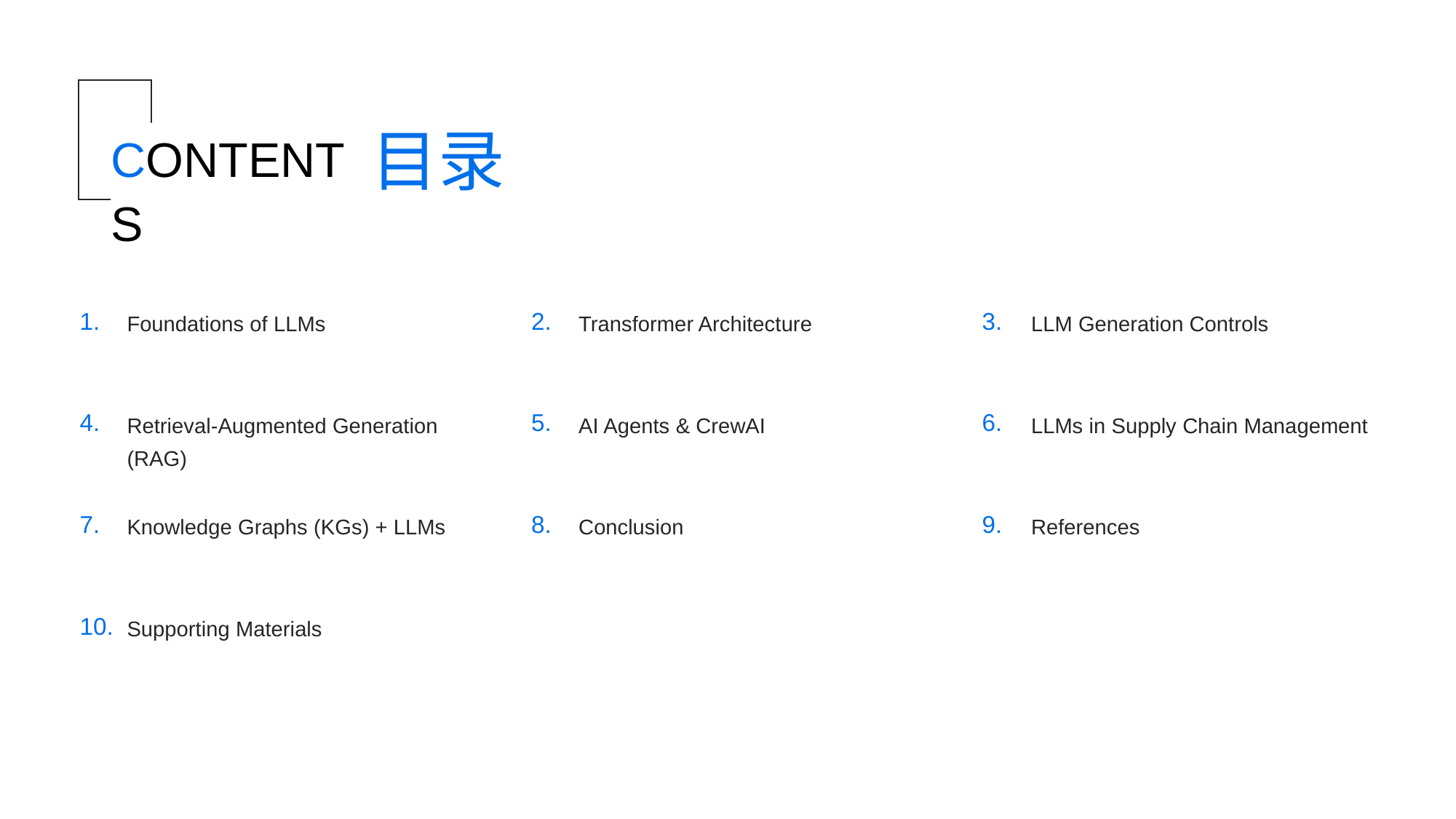

目录
CONTENTS
1.
Foundations of LLMs
2.
Transformer Architecture
3.
LLM Generation Controls
4.
Retrieval-Augmented Generation (RAG)
5.
AI Agents & CrewAI
6.
LLMs in Supply Chain Management
7.
Knowledge Graphs (KGs) + LLMs
8.
Conclusion
9.
References
10.
Supporting Materials